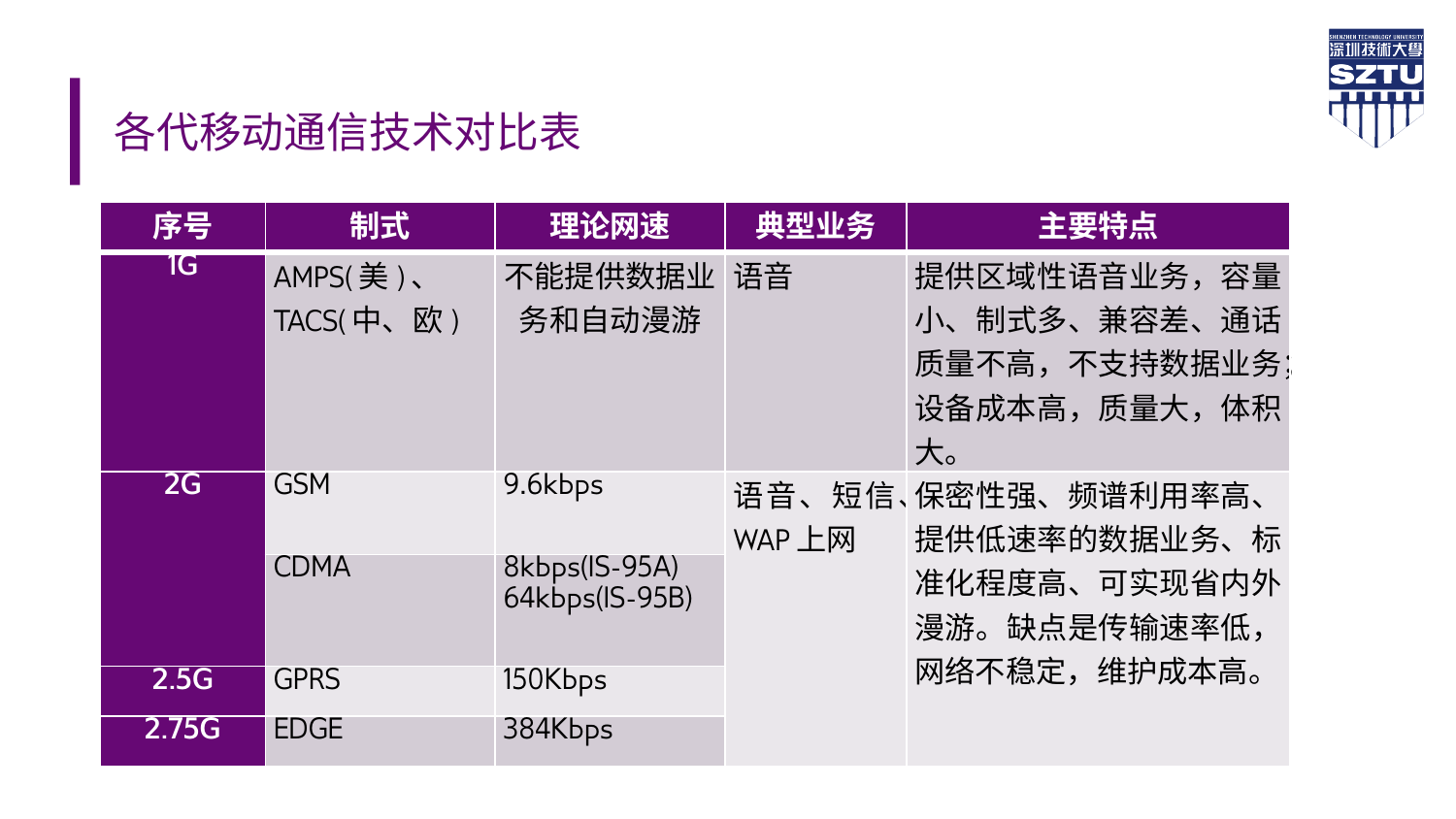

# 各代移动通信技术对比表
| 序号 | 制式 | 理论网速 | 典型业务 | 主要特点 |
| --- | --- | --- | --- | --- |
| 1G | AMPS(美)、 TACS(中、欧) | 不能提供数据业务和自动漫游 | 语音 | 提供区域性语音业务，容量小、制式多、兼容差、通话质量不高，不支持数据业务；设备成本高，质量大，体积大。 |
| 2G | GSM | 9.6kbps | 语音、短信、WAP上网 | 保密性强、频谱利用率高、提供低速率的数据业务、标准化程度高、可实现省内外漫游。缺点是传输速率低，网络不稳定，维护成本高。 |
|  | CDMA | 8kbps(IS-95A) 64kbps(IS-95B) |  |  |
| 2.5G | GPRS | 150Kbps |  |  |
| 2.75G | EDGE | 384Kbps |  |  |